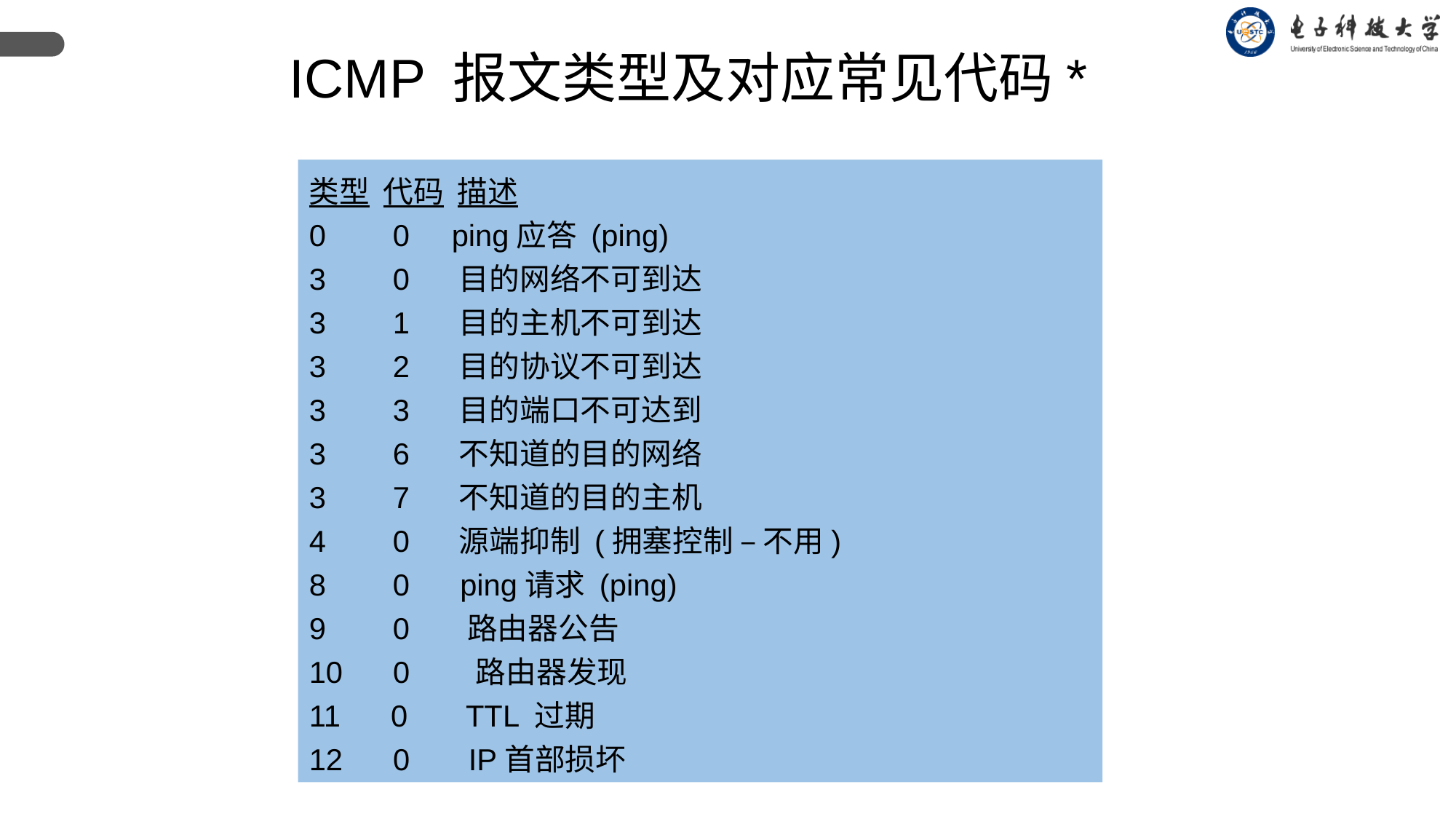

ICMP 报文类型及对应常见代码*
类型  代码  描述
0        0     ping应答 (ping)
3        0     目的网络不可到达
3        1     目的主机不可到达
3        2     目的协议不可到达
3        3     目的端口不可达到
3        6     不知道的目的网络
3        7     不知道的目的主机
4        0     源端抑制 (拥塞控制 – 不用)
8        0      ping请求 (ping)
9        0      路由器公告
10      0       路由器发现
11      0       TTL 过期
12      0       IP首部损坏